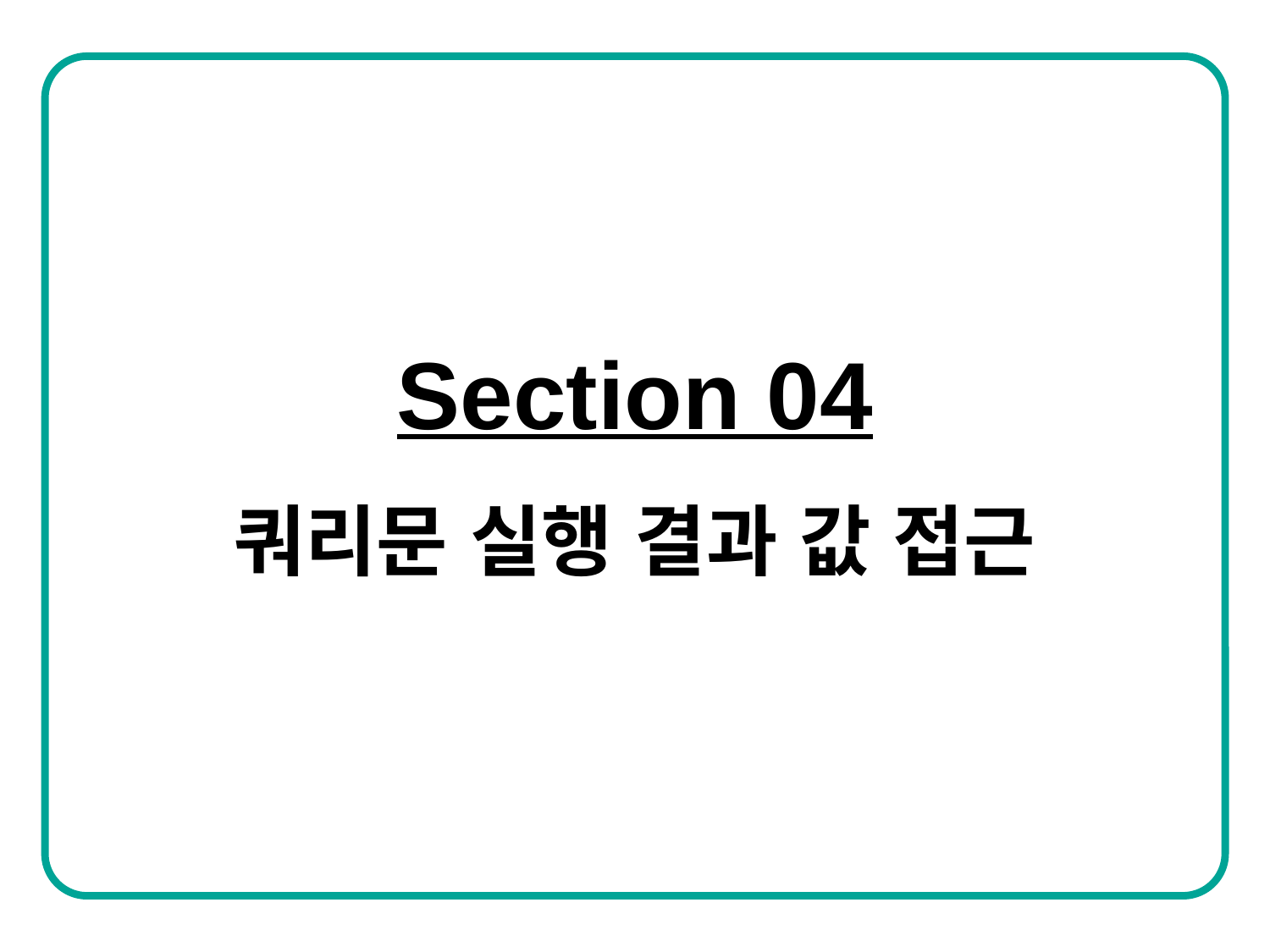

Section 04
쿼리문 실행 결과 값 접근